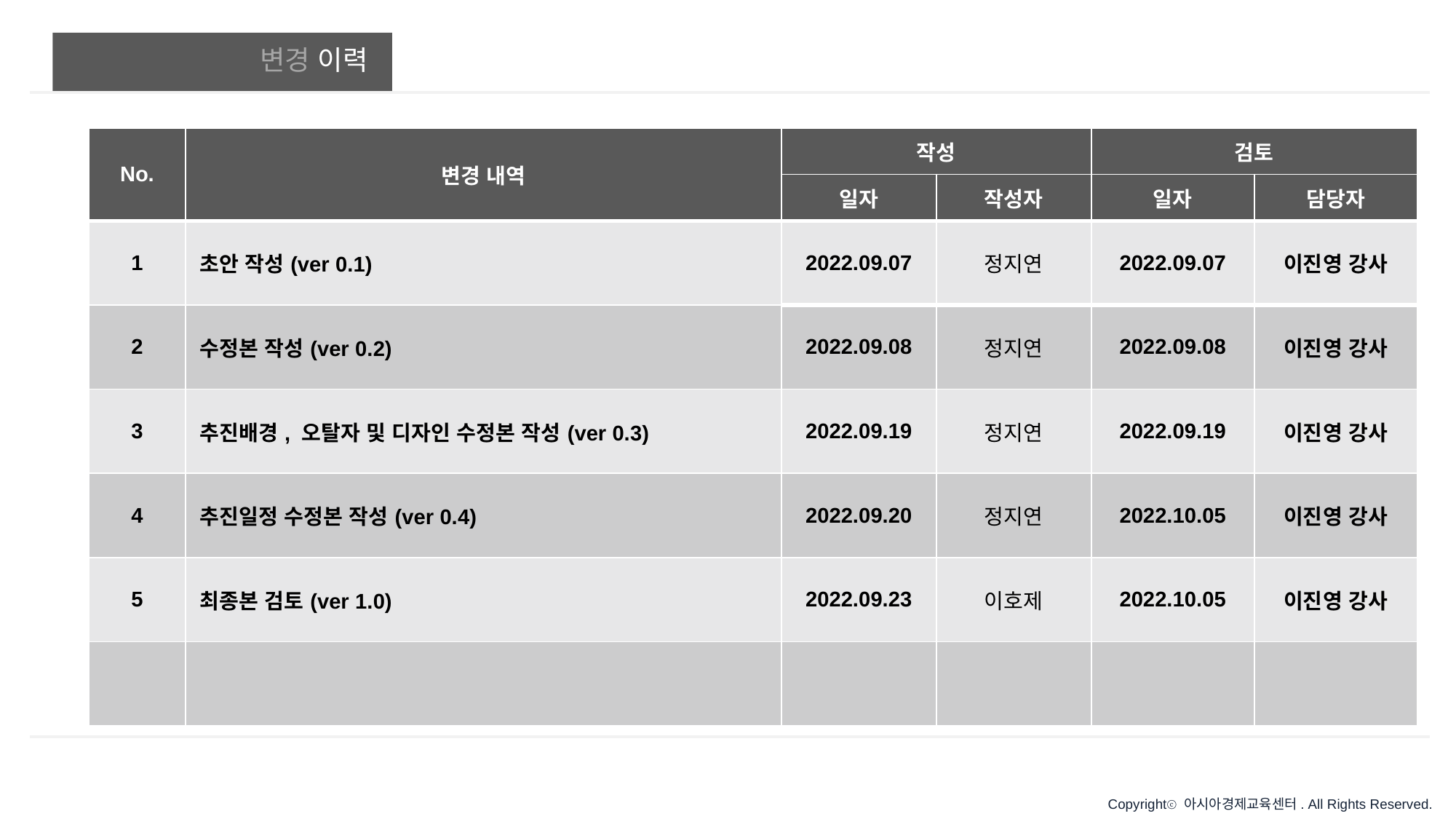

변경 이력 관리

변경 이력
| No. | 변경 내역 | 작성 |  | 검토 |  |
| --- | --- | --- | --- | --- | --- |
|  |  | 일자 | 작성자 | 일자 | 담당자 |
| 1 | 초안 작성(ver 0.1) | 2022.09.07 | 정지연 | 2022.09.07 | 이진영 강사 |
| 2 | 수정본 작성(ver 0.2) | 2022.09.08 | 정지연 | 2022.09.08 | 이진영 강사 |
| 3 | 추진배경, 오탈자 및 디자인 수정본 작성(ver 0.3) | 2022.09.19 | 정지연 | 2022.09.19 | 이진영 강사 |
| 4 | 추진일정 수정본 작성(ver 0.4) | 2022.09.20 | 정지연 | 2022.10.05 | 이진영 강사 |
| 5 | 최종본 검토(ver 1.0) | 2022.09.23 | 이호제 | 2022.10.05 | 이진영 강사 |
|  |  |  |  |  |  |